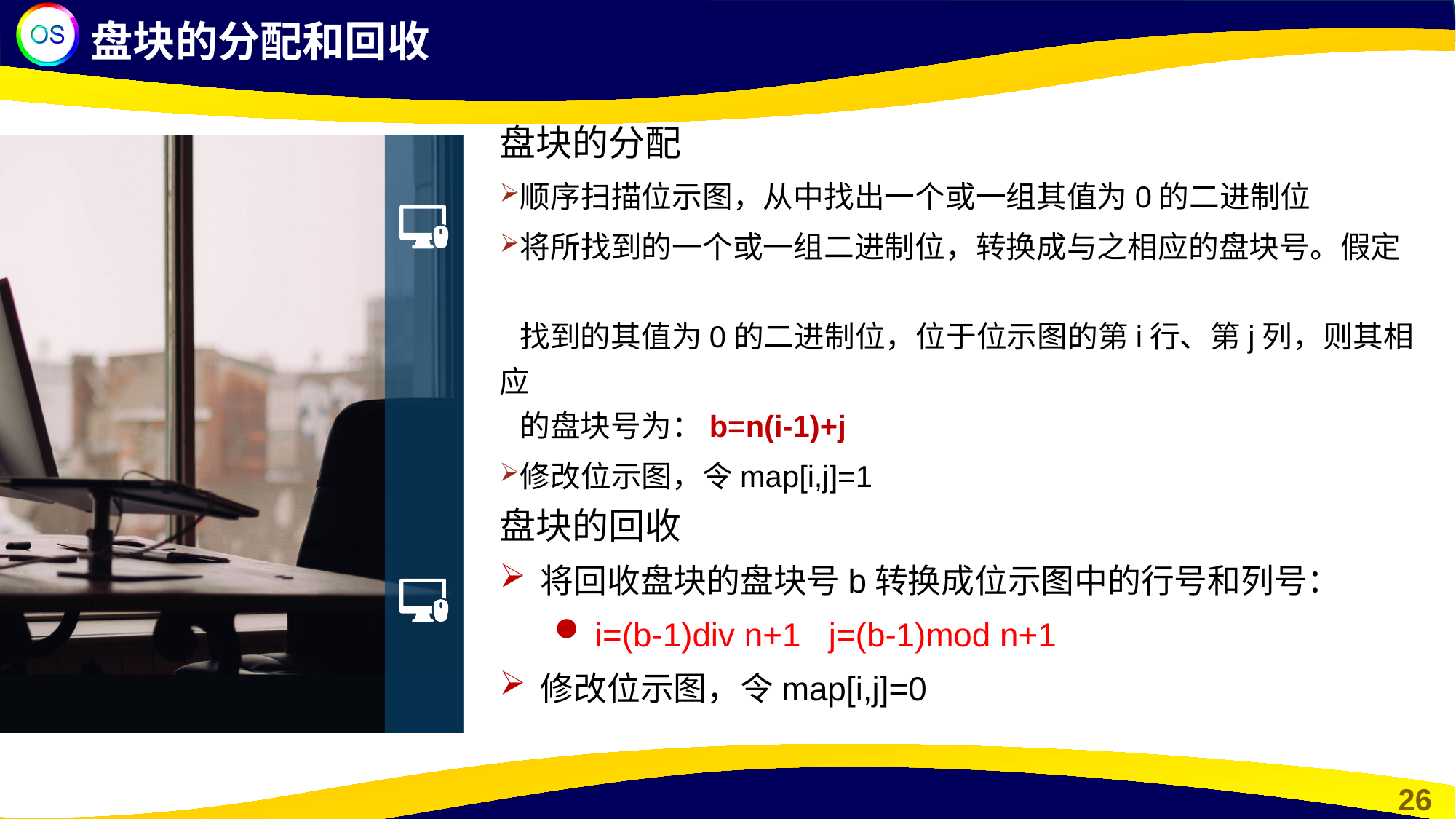

盘块的分配和回收

盘块的分配
顺序扫描位示图，从中找出一个或一组其值为0的二进制位
将所找到的一个或一组二进制位，转换成与之相应的盘块号。假定
   找到的其值为0的二进制位，位于位示图的第i行、第j列，则其相应
   的盘块号为：b=n(i-1)+j
修改位示图，令map[i,j]=1

盘块的回收
将回收盘块的盘块号b转换成位示图中的行号和列号：
i=(b-1)div n+1   j=(b-1)mod n+1
修改位示图，令map[i,j]=0